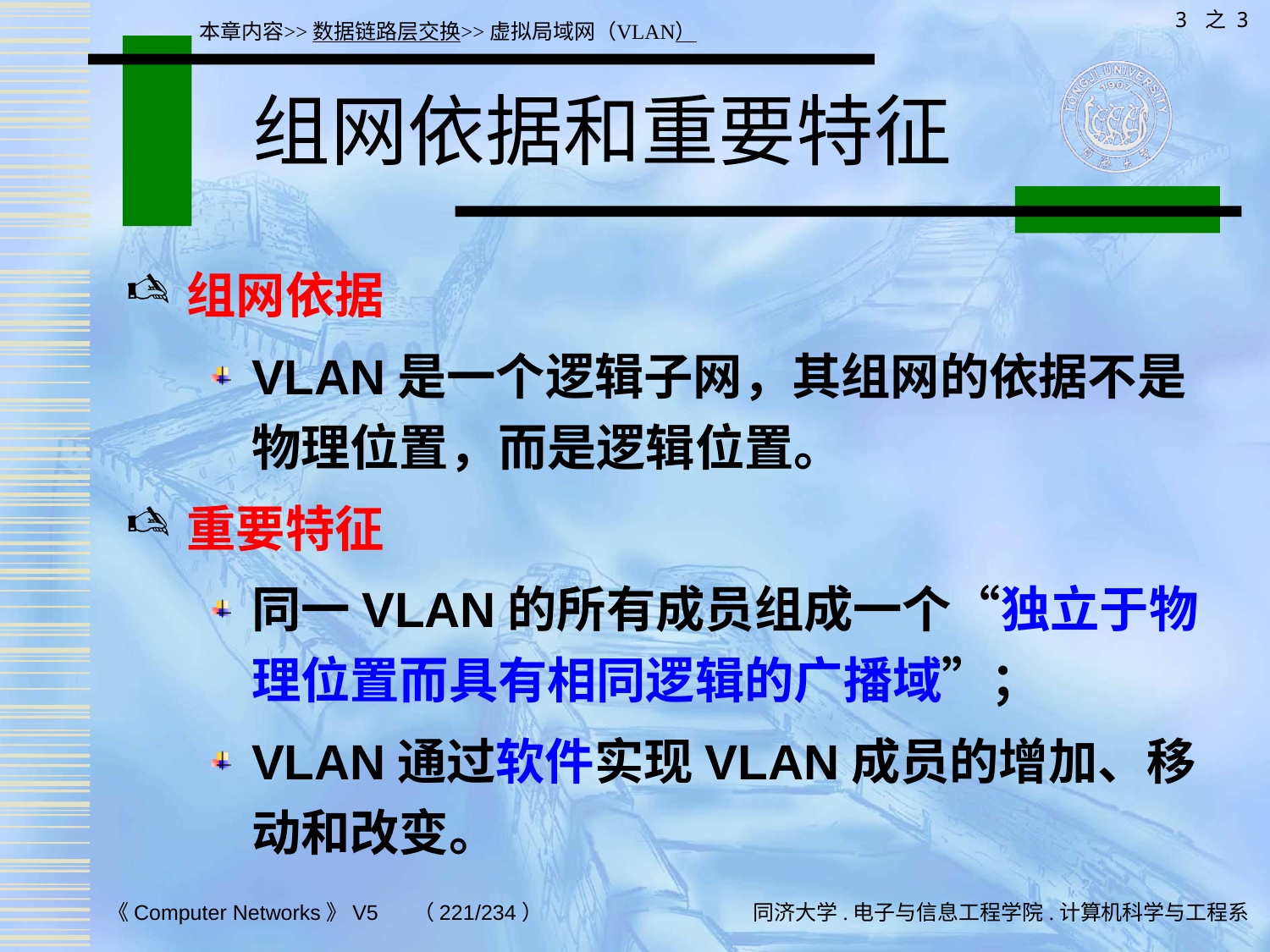

3 之 3
本章内容>>数据链路层交换>>虚拟局域网（VLAN）
# 组网依据和重要特征
组网依据
VLAN是一个逻辑子网，其组网的依据不是物理位置，而是逻辑位置。
重要特征
同一VLAN的所有成员组成一个“独立于物理位置而具有相同逻辑的广播域”；
VLAN通过软件实现VLAN成员的增加、移动和改变。